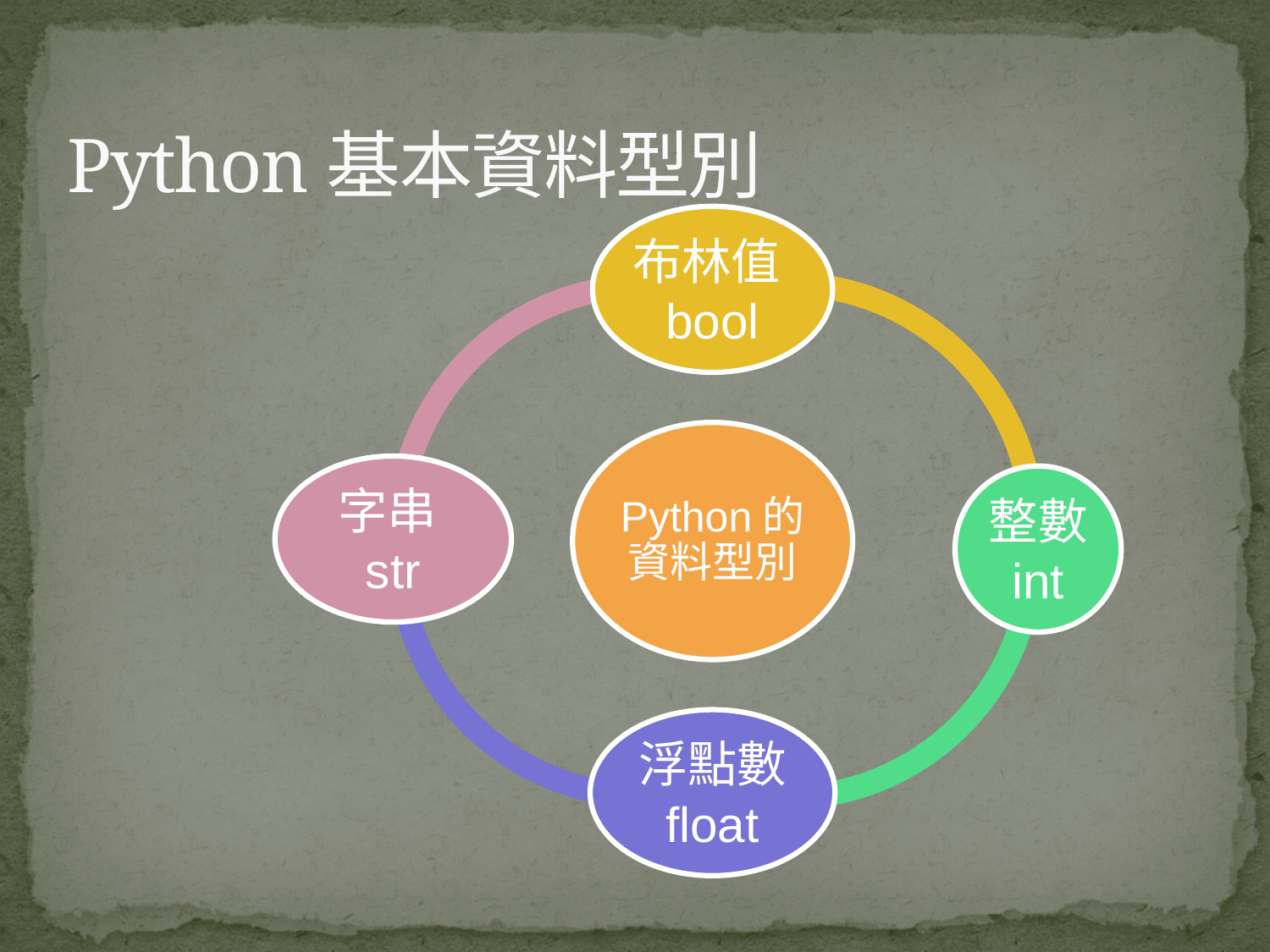

# Python基本資料型別
Python的資料型別
布林值bool
整數
int
浮點數
float
字串str
15